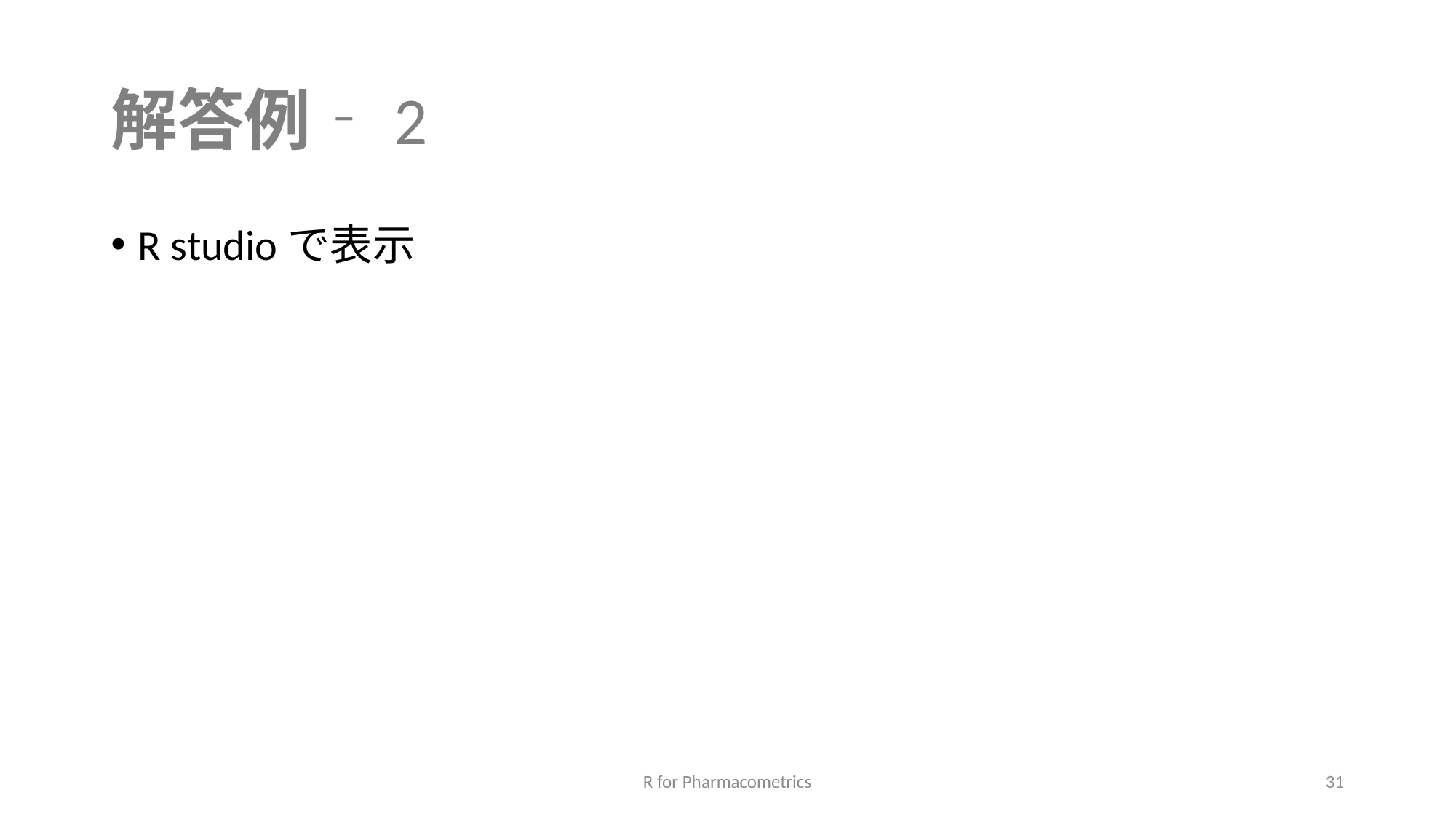

# 解答例‐2
R studioで表示
R for Pharmacometrics
31